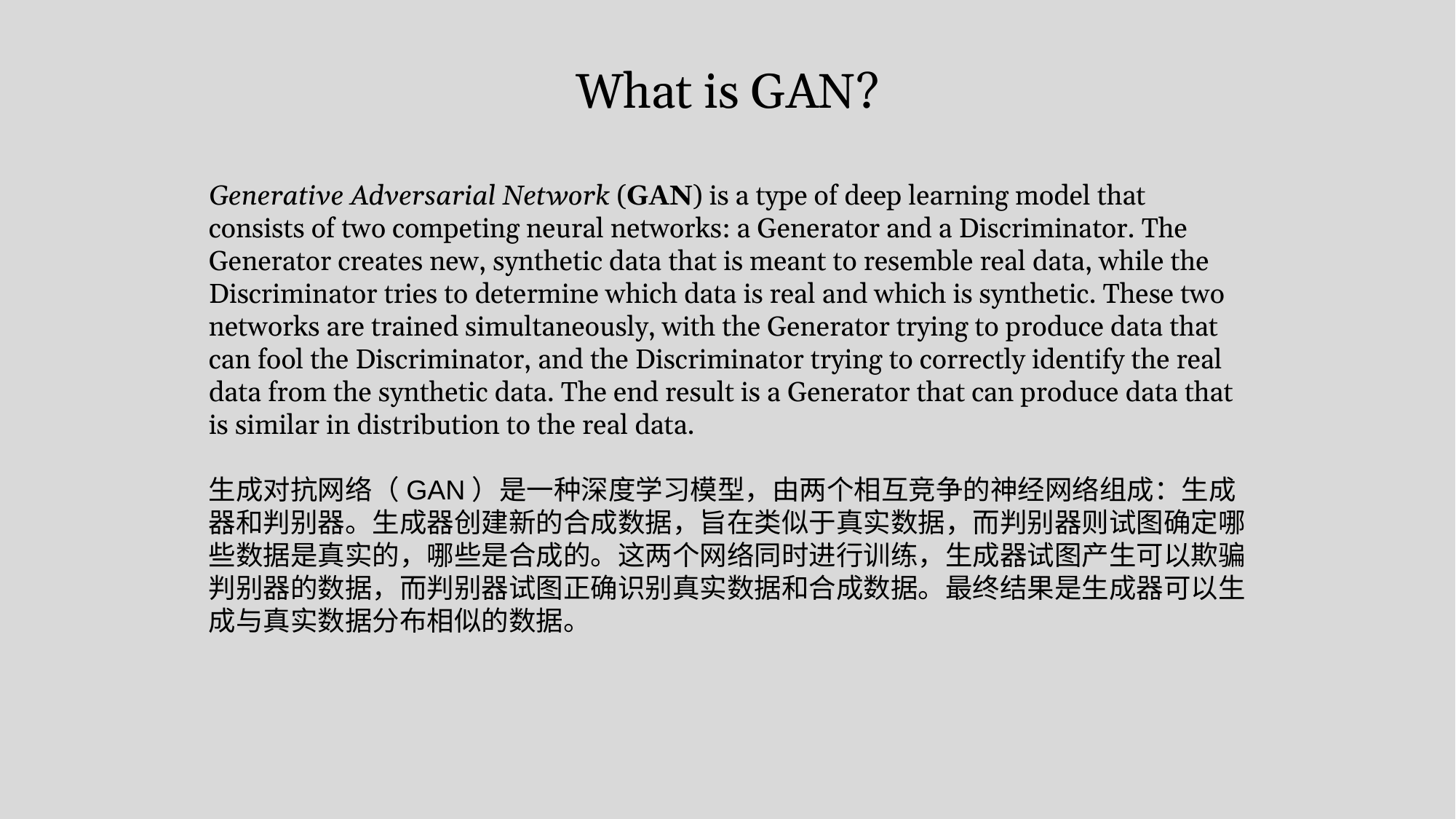

What is GAN?
Generative Adversarial Network (GAN) is a type of deep learning model that consists of two competing neural networks: a Generator and a Discriminator. The Generator creates new, synthetic data that is meant to resemble real data, while the Discriminator tries to determine which data is real and which is synthetic. These two networks are trained simultaneously, with the Generator trying to produce data that can fool the Discriminator, and the Discriminator trying to correctly identify the real data from the synthetic data. The end result is a Generator that can produce data that is similar in distribution to the real data.

生成对抗网络（GAN）是一种深度学习模型，由两个相互竞争的神经网络组成：生成器和判别器。生成器创建新的合成数据，旨在类似于真实数据，而判别器则试图确定哪些数据是真实的，哪些是合成的。这两个网络同时进行训练，生成器试图产生可以欺骗判别器的数据，而判别器试图正确识别真实数据和合成数据。最终结果是生成器可以生成与真实数据分布相似的数据。